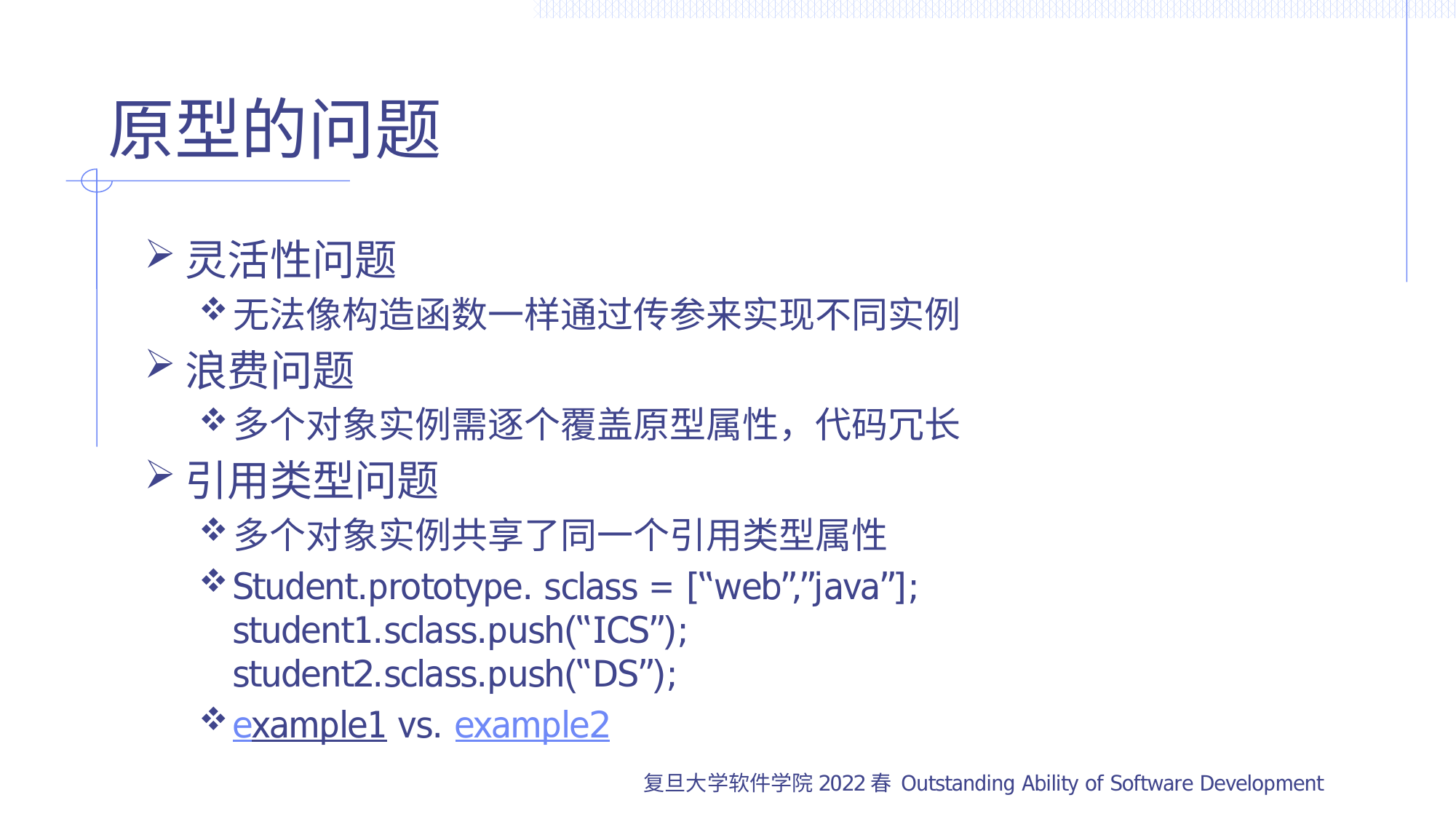

# 原型的问题
灵活性问题
无法像构造函数一样通过传参来实现不同实例
浪费问题
多个对象实例需逐个覆盖原型属性，代码冗长
引用类型问题
多个对象实例共享了同一个引用类型属性
Student.prototype. sclass = [“web”,”java”];
student1.sclass.push(“ICS”);
student2.sclass.push(“DS”);
example1 vs. example2